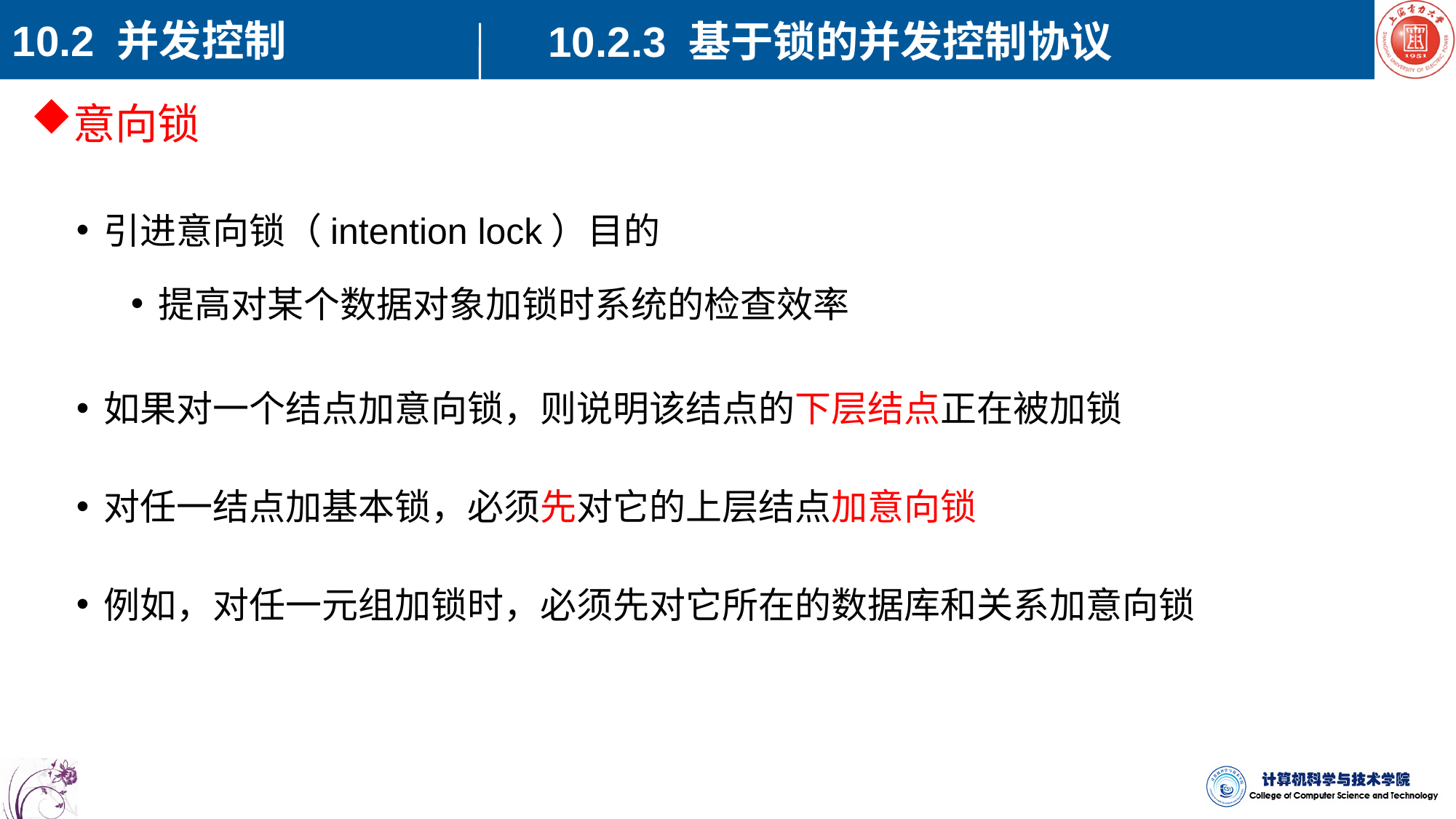

10.2 并发控制
10.2.3 基于锁的并发控制协议
意向锁
引进意向锁（intention lock）目的
提高对某个数据对象加锁时系统的检查效率
如果对一个结点加意向锁，则说明该结点的下层结点正在被加锁
对任一结点加基本锁，必须先对它的上层结点加意向锁
例如，对任一元组加锁时，必须先对它所在的数据库和关系加意向锁